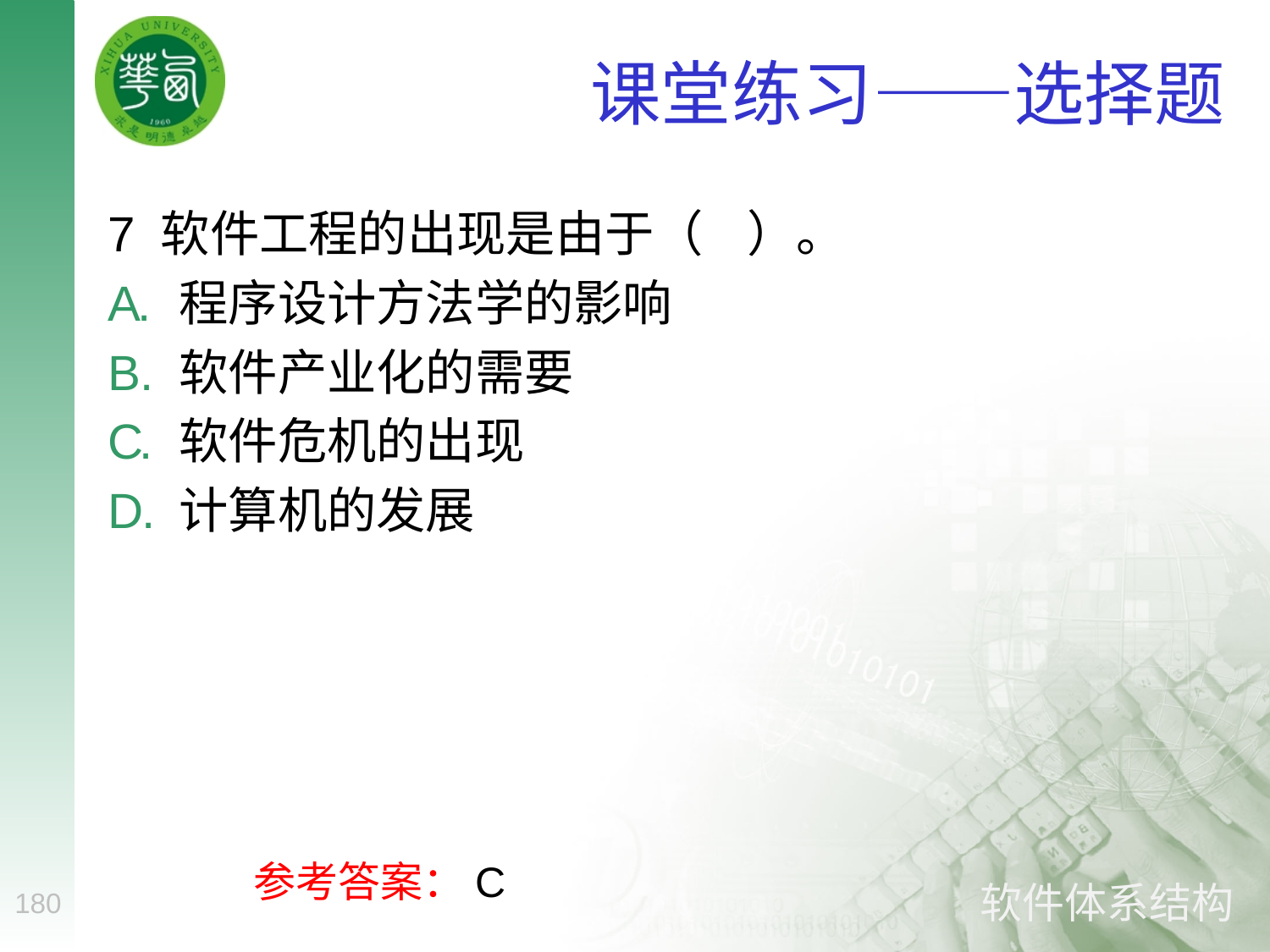

# 课堂练习——选择题
7 软件工程的出现是由于（    ）。
程序设计方法学的影响
软件产业化的需要
软件危机的出现
计算机的发展

参考答案：C
180